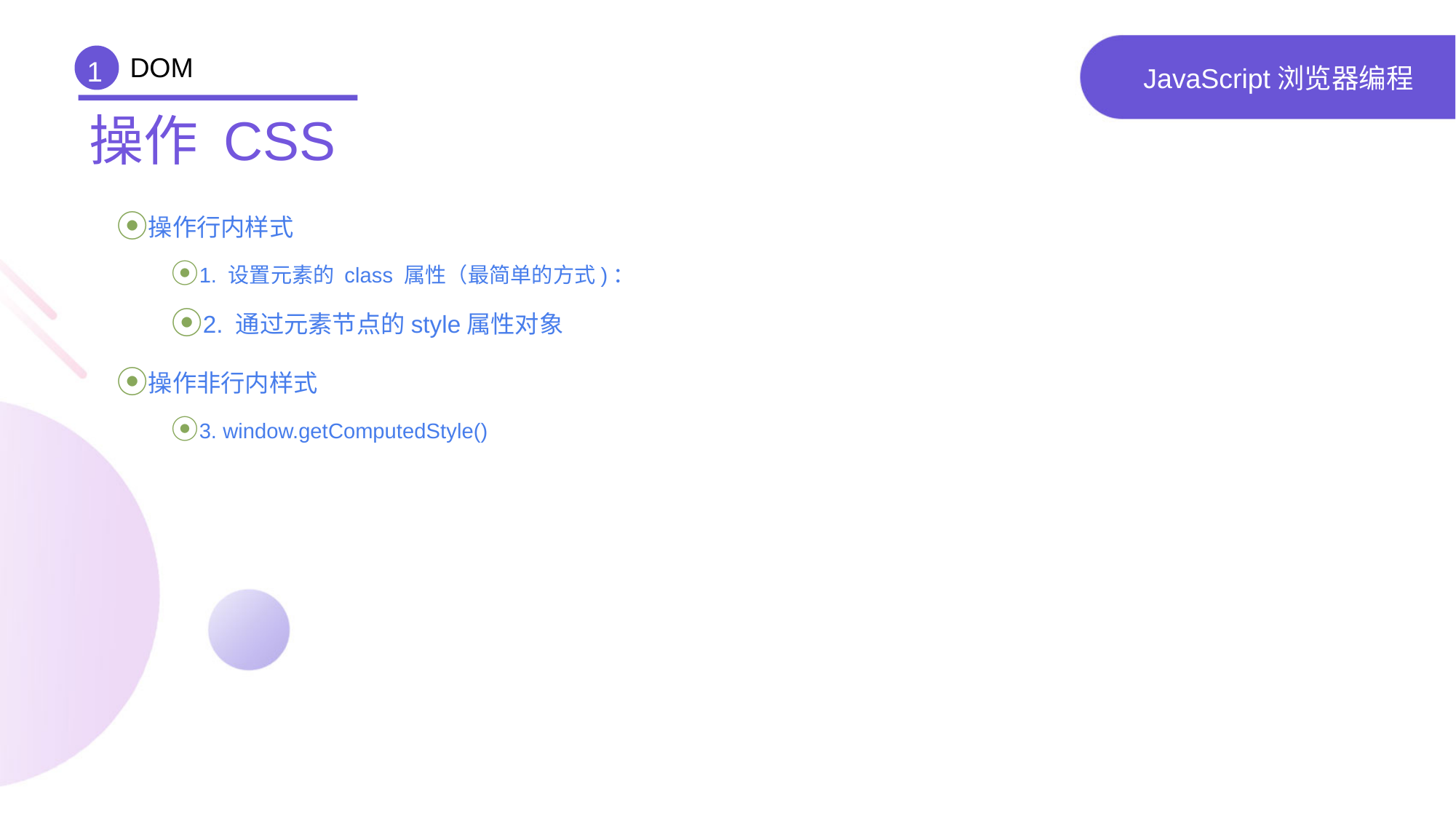

DOM
1
# JavaScript浏览器编程
操作 CSS
操作行内样式
1. 设置元素的 class 属性（最简单的方式)：
2. 通过元素节点的style属性对象
操作非行内样式
3. window.getComputedStyle()